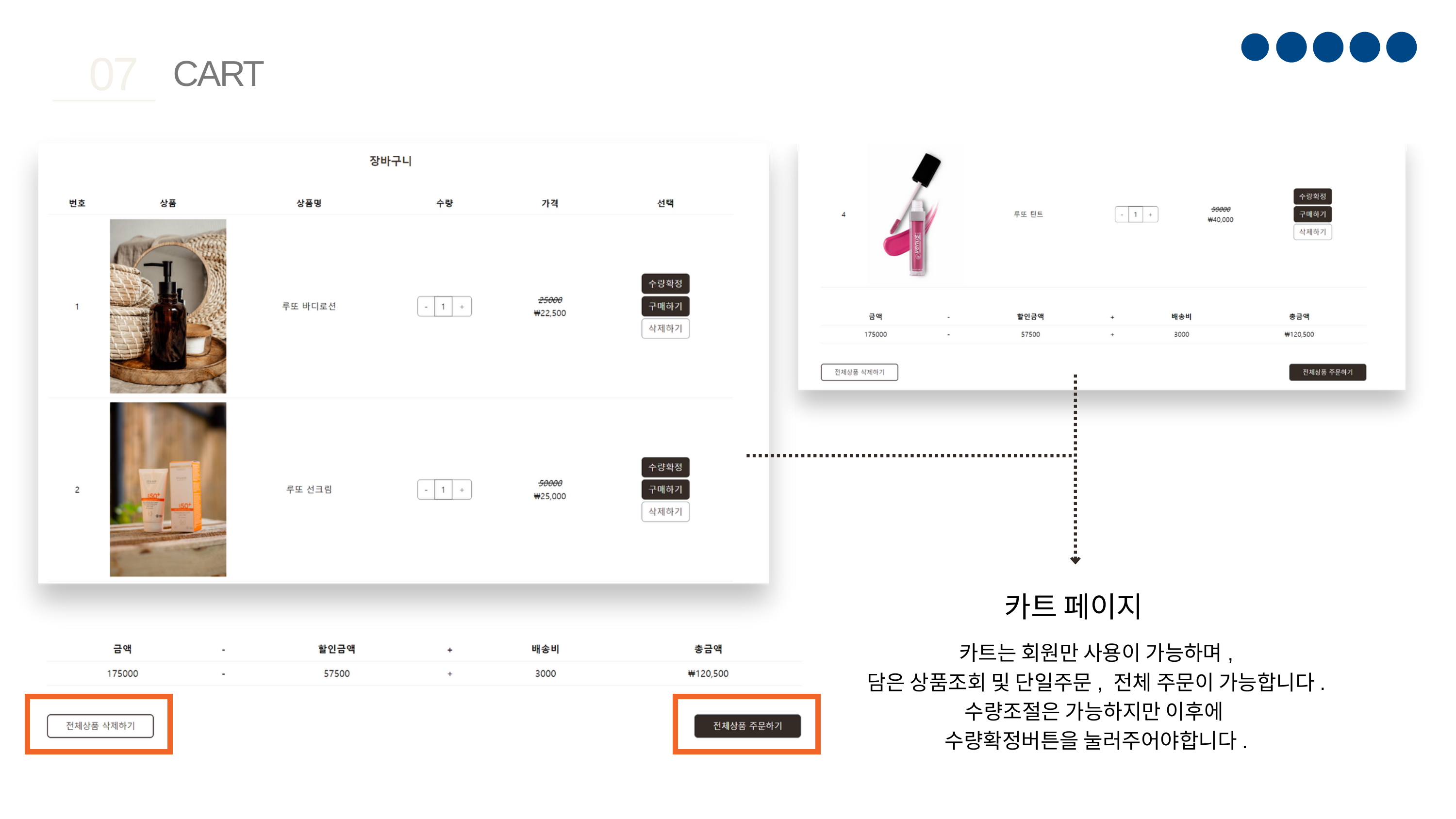

07
CART

카트 페이지
카트는 회원만 사용이 가능하며,
담은 상품조회 및 단일주문, 전체 주문이 가능합니다.
수량조절은 가능하지만 이후에
수량확정버튼을 눌러주어야합니다.